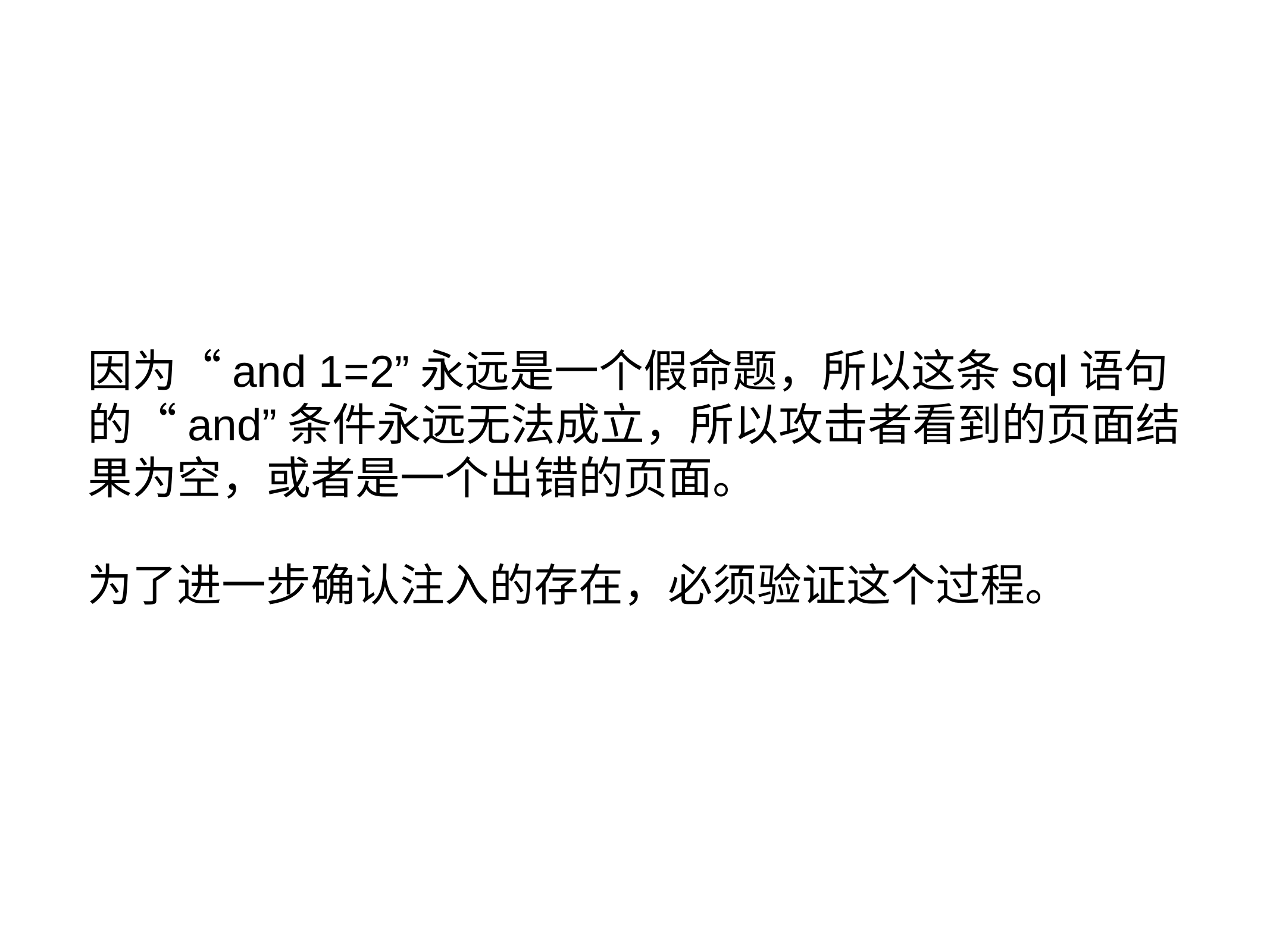

因为“and 1=2”永远是一个假命题，所以这条sql语句的“and”条件永远无法成立，所以攻击者看到的页面结果为空，或者是一个出错的页面。

为了进一步确认注入的存在，必须验证这个过程。